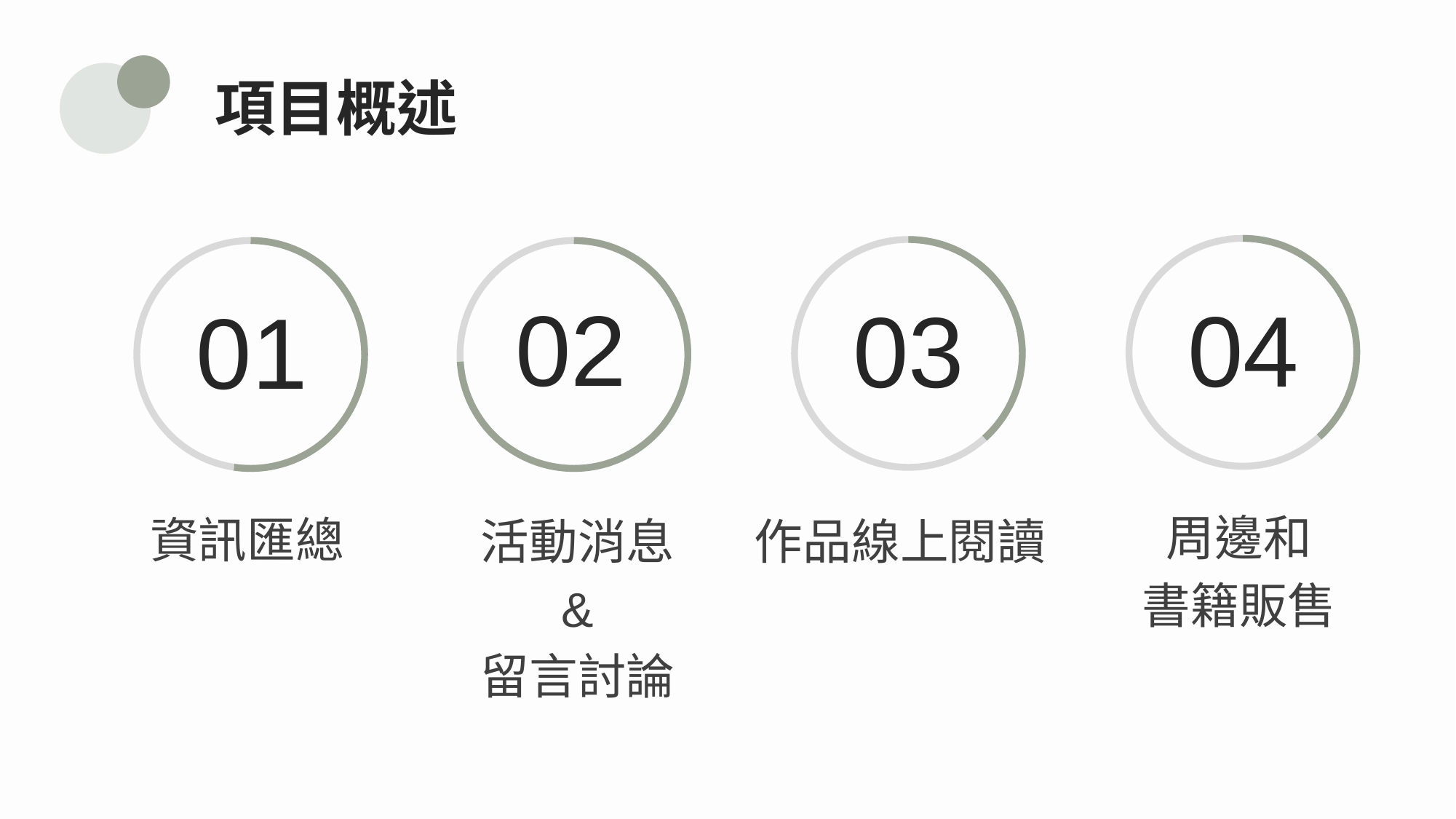

項目概述

02
04
03
01
周邊和
書籍販售
資訊匯總
活動消息
&
留言討論
作品線上閱讀